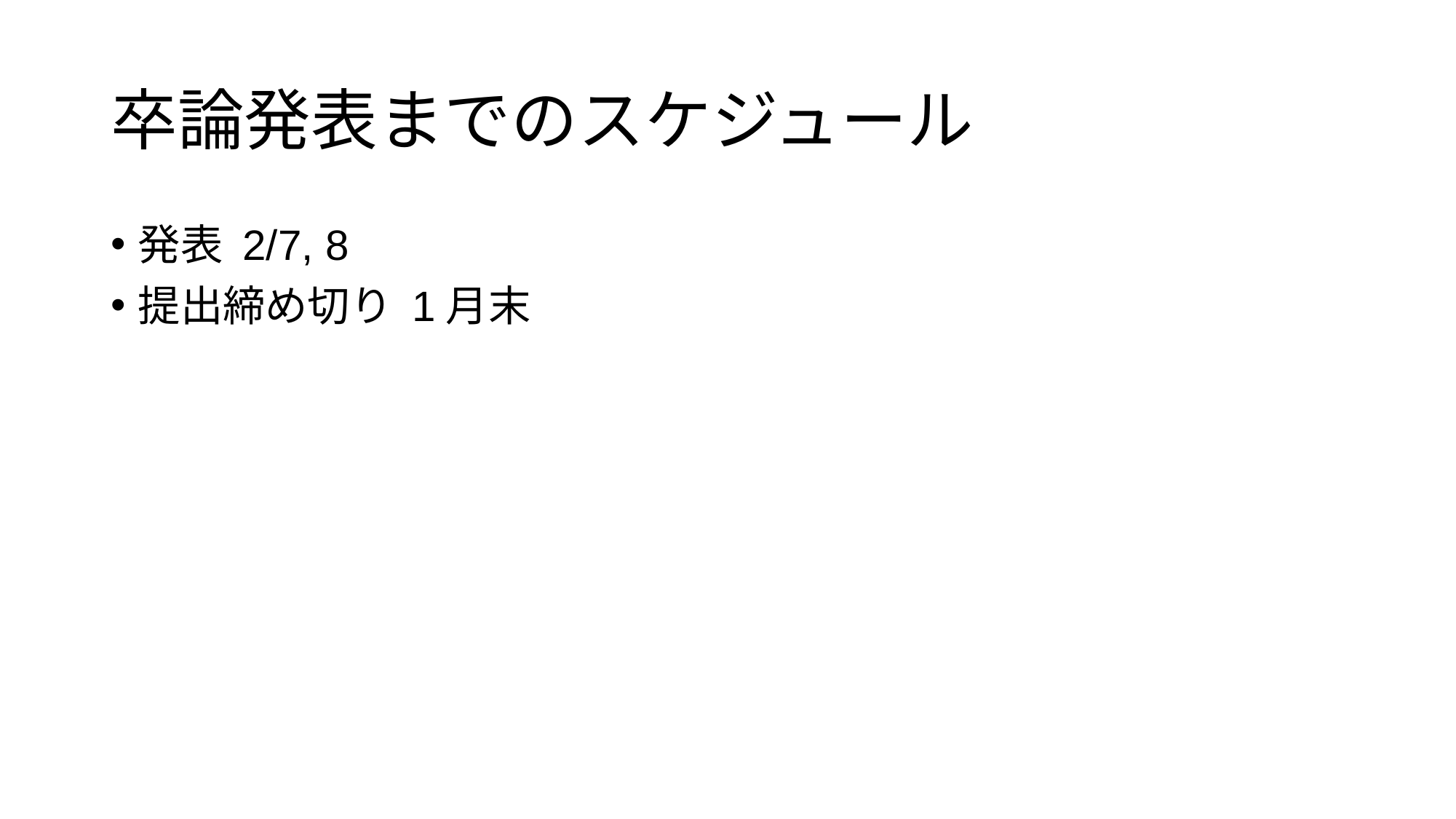

# 卒論発表までのスケジュール
発表 2/7, 8
提出締め切り 1月末